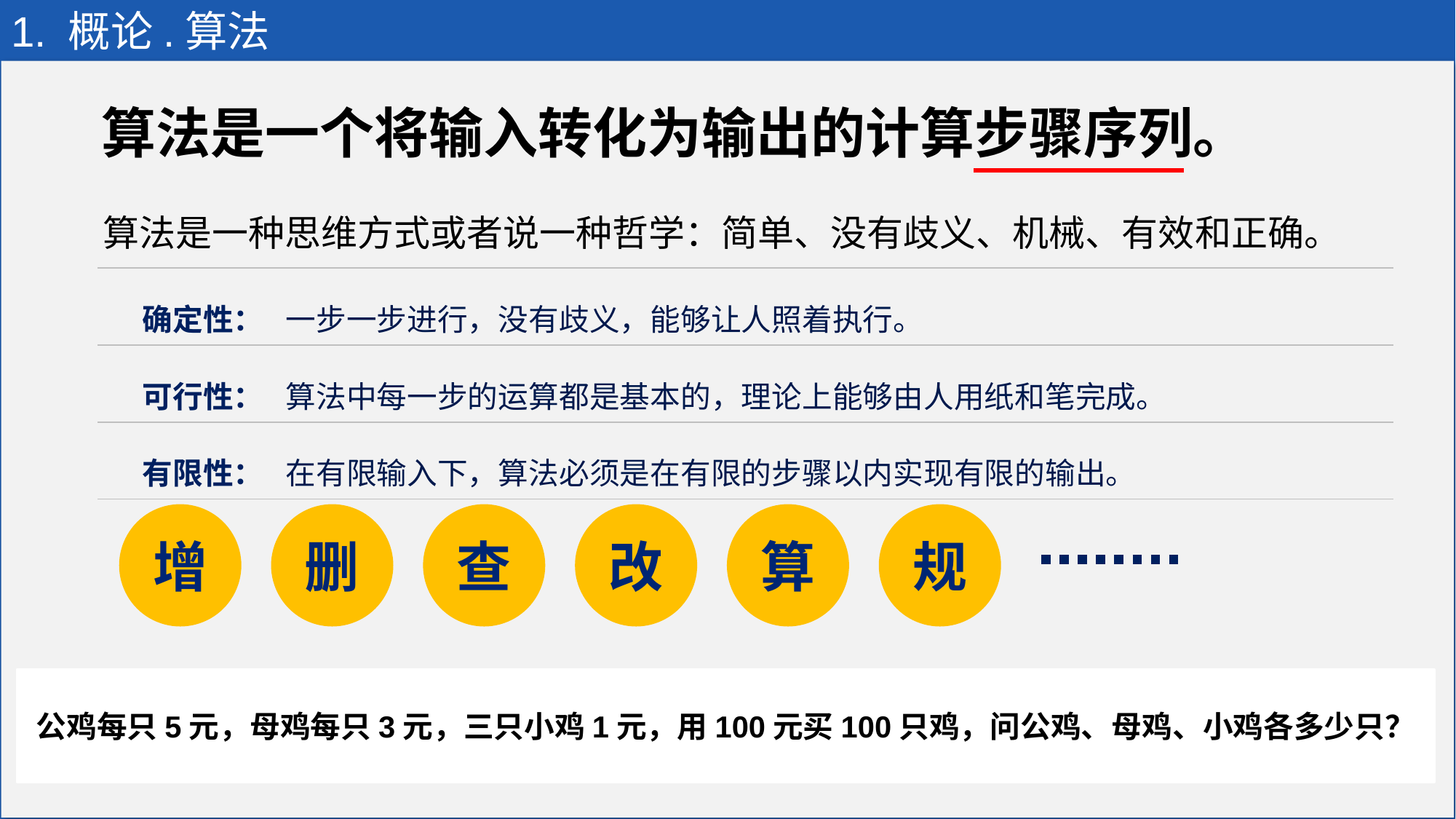

# 1. 概论.算法
算法是一个将输入转化为输出的计算步骤序列。
算法是一种思维方式或者说一种哲学：简单、没有歧义、机械、有效和正确。
| 确定性： | 一步一步进行，没有歧义，能够让人照着执行。 |
| --- | --- |
| 可行性： | 算法中每一步的运算都是基本的，理论上能够由人用纸和笔完成。 |
| 有限性： | 在有限输入下，算法必须是在有限的步骤以内实现有限的输出。 |
增
删
查
改
算
规
公鸡每只5元，母鸡每只3元，三只小鸡1元，用100元买100只鸡，问公鸡、母鸡、小鸡各多少只？